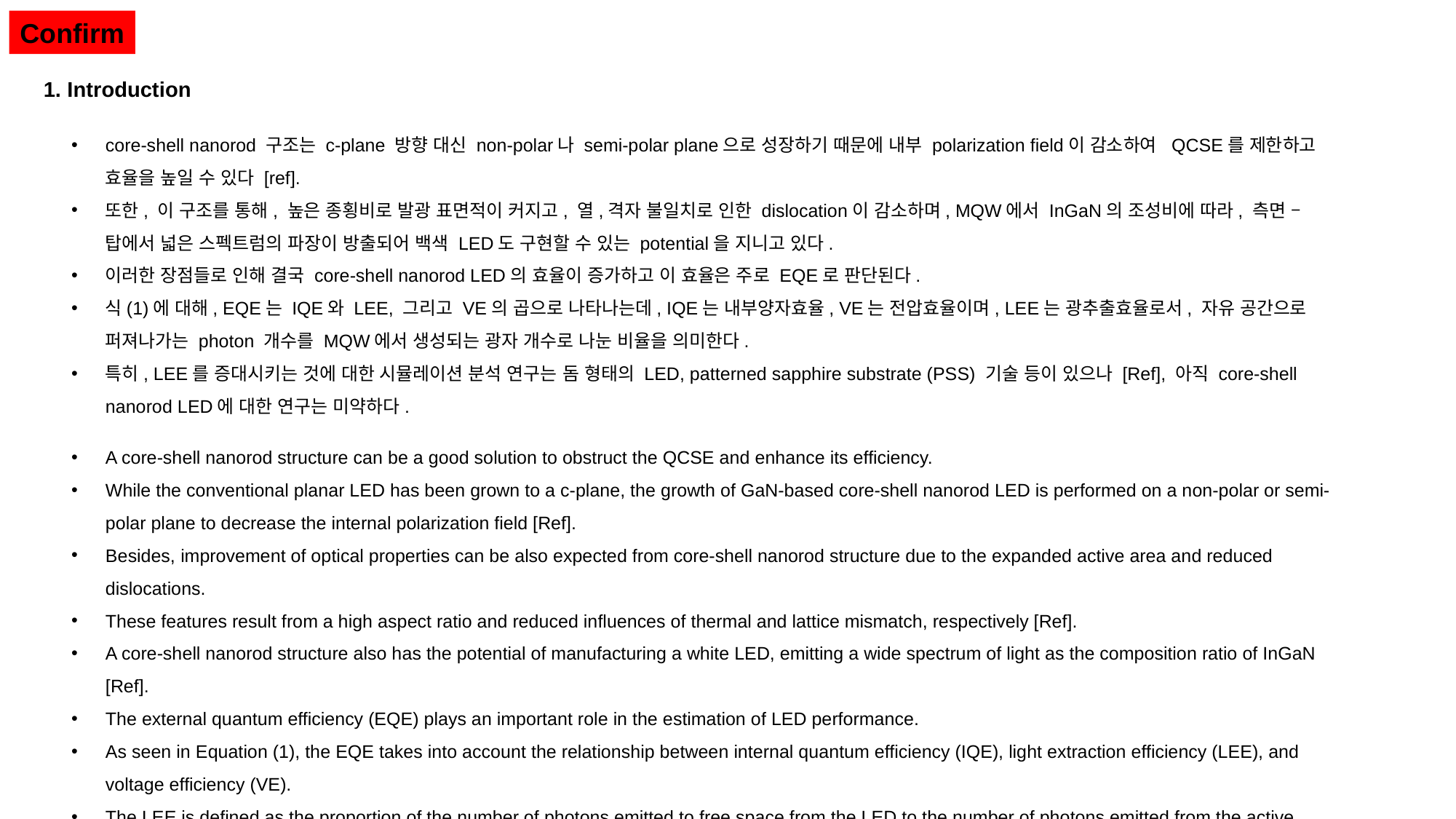

Confirm
1. Introduction
core-shell nanorod 구조는 c-plane 방향 대신 non-polar나 semi-polar plane으로 성장하기 때문에 내부 polarization field이 감소하여  QCSE를 제한하고 효율을 높일 수 있다 [ref].
또한, 이 구조를 통해, 높은 종횡비로 발광 표면적이 커지고, 열,격자 불일치로 인한 dislocation이 감소하며, MQW에서 InGaN의 조성비에 따라, 측면 – 탑에서 넓은 스펙트럼의 파장이 방출되어 백색 LED도 구현할 수 있는 potential을 지니고 있다.
이러한 장점들로 인해 결국 core-shell nanorod LED의 효율이 증가하고 이 효율은 주로 EQE로 판단된다.
식(1)에 대해, EQE는 IQE와 LEE, 그리고 VE의 곱으로 나타나는데, IQE는 내부양자효율, VE는 전압효율이며, LEE는 광추출효율로서, 자유 공간으로 퍼져나가는 photon 개수를 MQW에서 생성되는 광자 개수로 나눈 비율을 의미한다.
특히, LEE를 증대시키는 것에 대한 시뮬레이션 분석 연구는 돔 형태의 LED, patterned sapphire substrate (PSS) 기술 등이 있으나 [Ref], 아직 core-shell nanorod LED에 대한 연구는 미약하다.
A core-shell nanorod structure can be a good solution to obstruct the QCSE and enhance its efficiency.
While the conventional planar LED has been grown to a c-plane, the growth of GaN-based core-shell nanorod LED is performed on a non-polar or semi-polar plane to decrease the internal polarization field [Ref].
Besides, improvement of optical properties can be also expected from core-shell nanorod structure due to the expanded active area and reduced dislocations.
These features result from a high aspect ratio and reduced influences of thermal and lattice mismatch, respectively [Ref].
A core-shell nanorod structure also has the potential of manufacturing a white LED, emitting a wide spectrum of light as the composition ratio of InGaN [Ref].
The external quantum efficiency (EQE) plays an important role in the estimation of LED performance.
As seen in Equation (1), the EQE takes into account the relationship between internal quantum efficiency (IQE), light extraction efficiency (LEE), and voltage efficiency (VE).
The LEE is defined as the proportion of the number of photons emitted to free space from the LED to the number of photons emitted from the active region inside the LED.